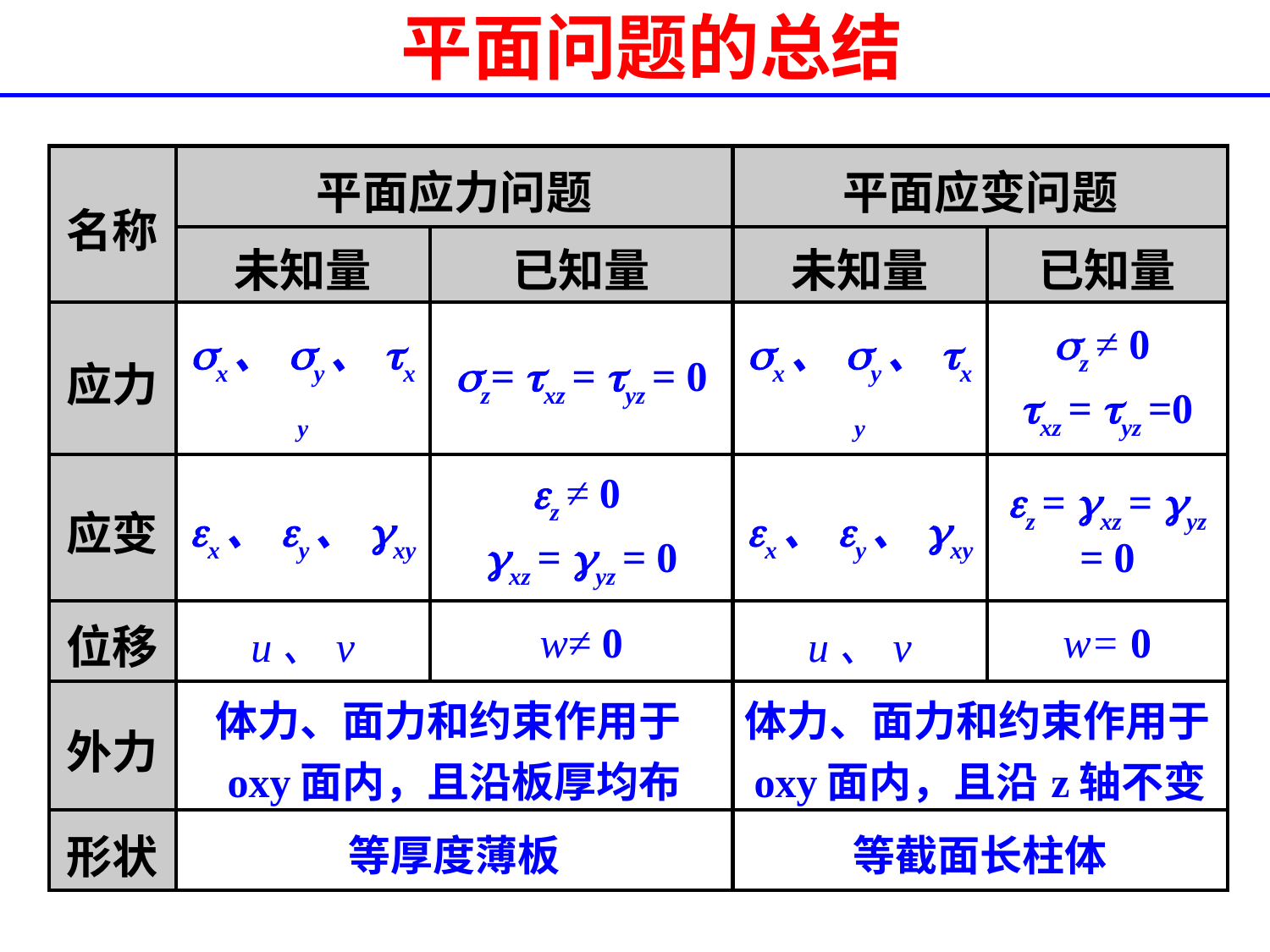

# 平面问题的总结
| 名称 | 平面应力问题 |  | 平面应变问题 |  |
| --- | --- | --- | --- | --- |
|  | 未知量 | 已知量 | 未知量 | 已知量 |
| 应力 | σx、σy、τxy | σz= τxz = τyz = 0 | σx、σy、τxy | σz ≠ 0 τxz = τyz =0 |
| 应变 | εx、εy、γxy | εz ≠ 0 γxz = γyz = 0 | εx、εy、γxy | εz = γxz = γyz = 0 |
| 位移 | u、v | w≠ 0 | u、v | w= 0 |
| 外力 | 体力、面力和约束作用于oxy面内，且沿板厚均布 |  | 体力、面力和约束作用于oxy面内，且沿z轴不变 |  |
| 形状 | 等厚度薄板 |  | 等截面长柱体 |  |